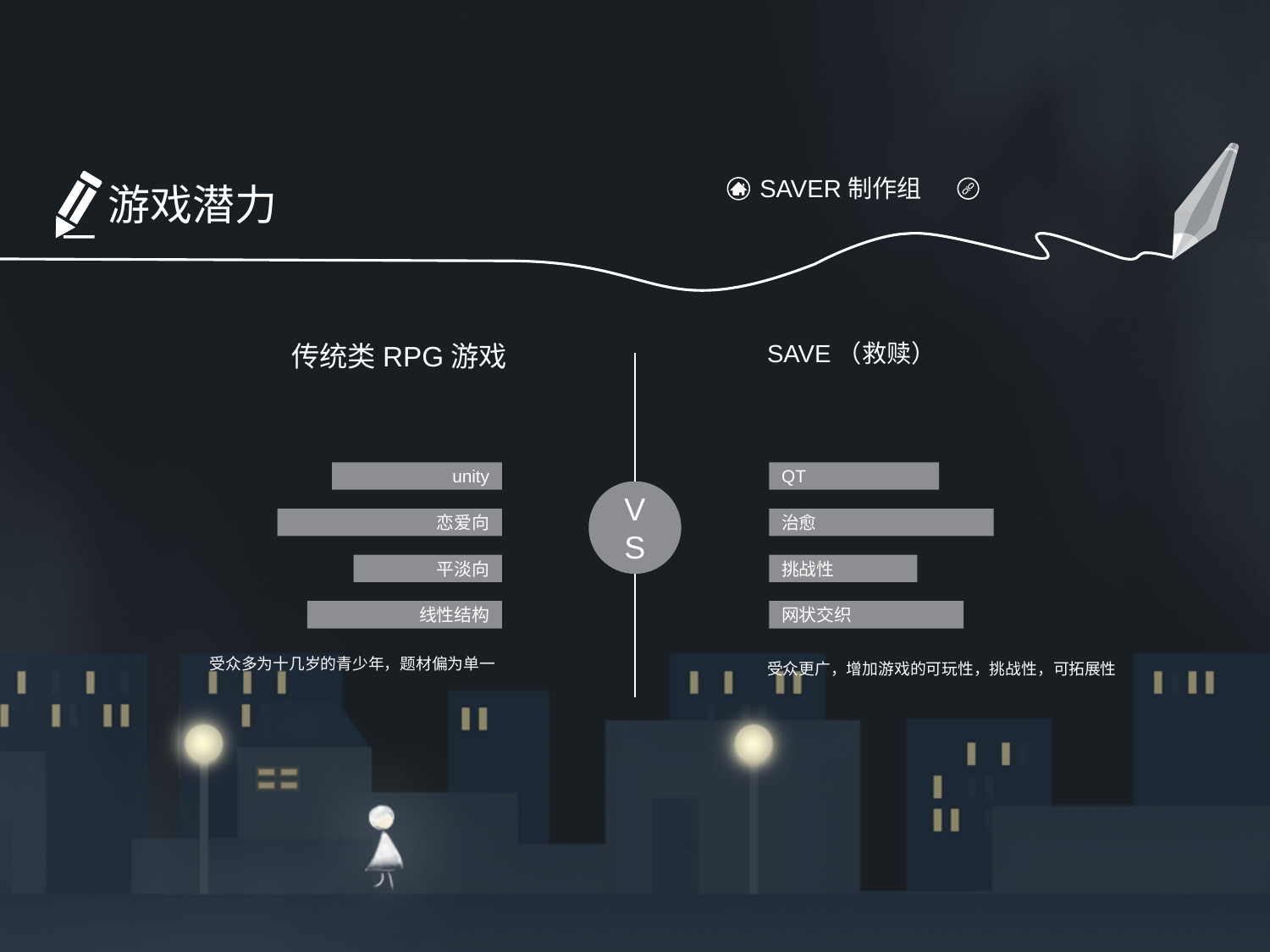

SAVER制作组

游戏潜力

传统类RPG游戏
SAVE（救赎）

unity
QT
VS
恋爱向
治愈
平淡向
挑战性
线性结构
网状交织
受众多为十几岁的青少年，题材偏为单一
受众更广，增加游戏的可玩性，挑战性，可拓展性